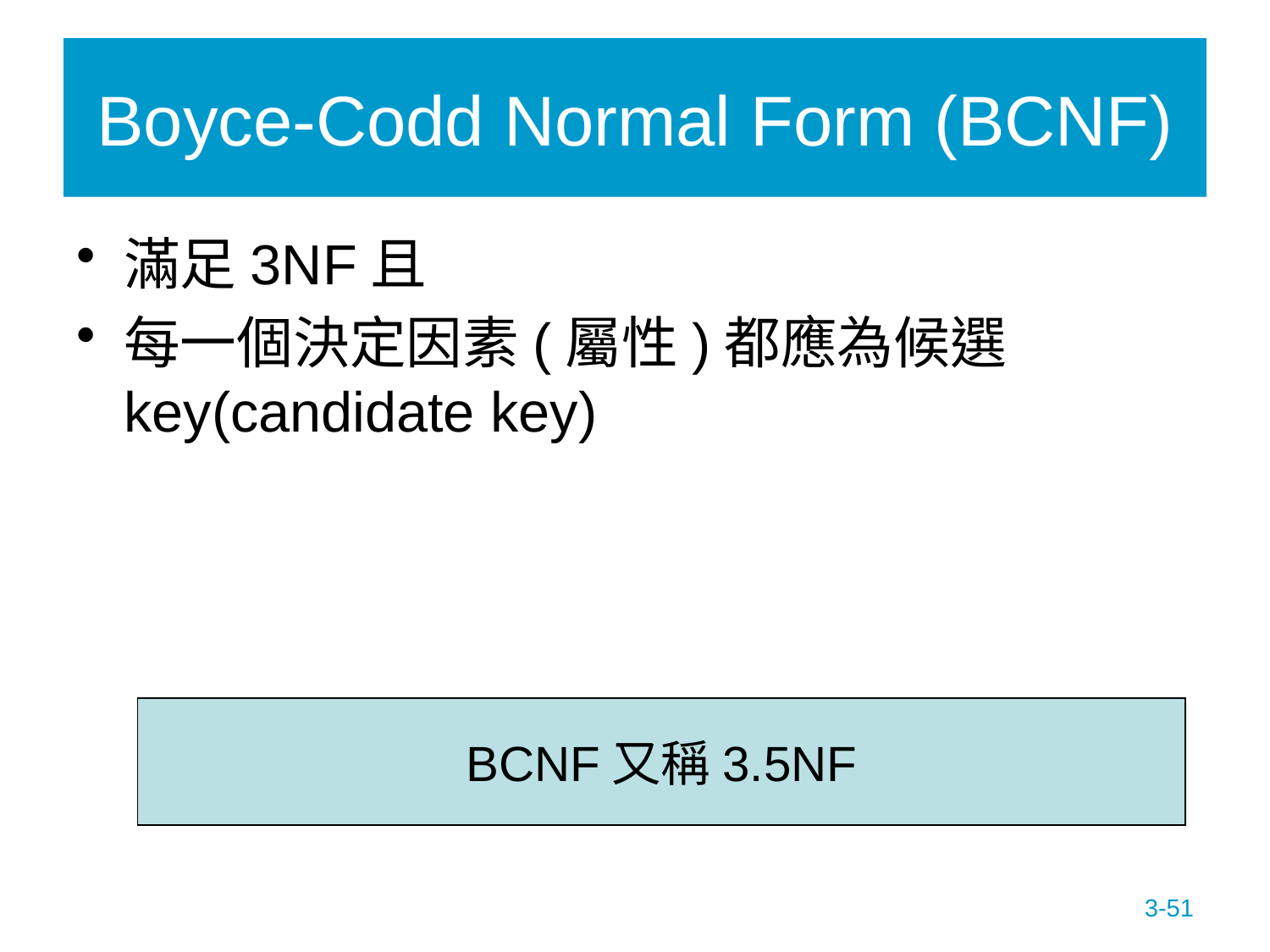

Boyce-Codd Normal Form (BCNF)
滿足3NF且
每一個決定因素(屬性)都應為候選key(candidate key)

BCNF又稱3.5NF
3-51